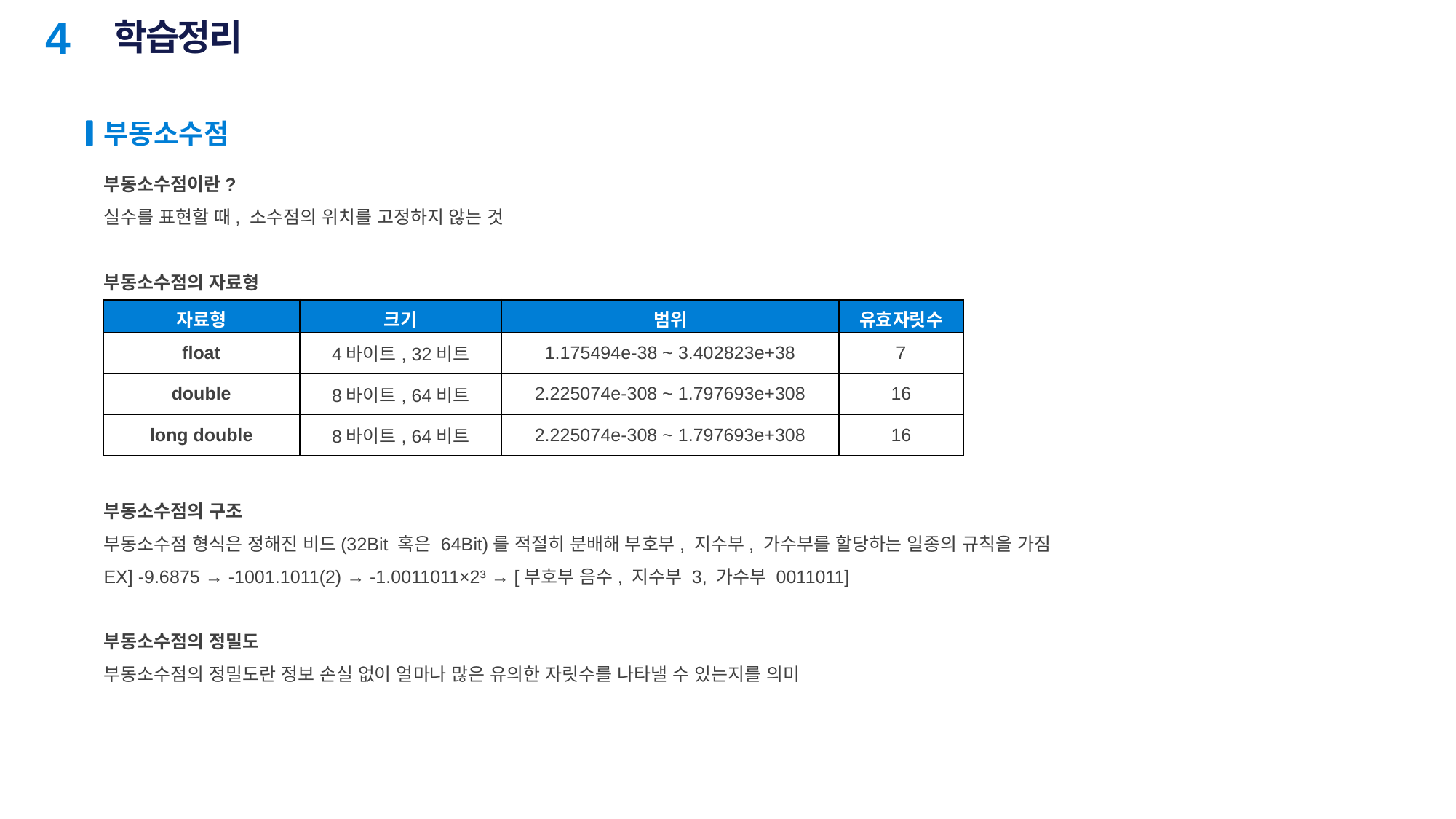

# 학습정리
4
부동소수점

부동소수점이란?
실수를 표현할 때, 소수점의 위치를 고정하지 않는 것

부동소수점의 자료형

부동소수점의 구조
부동소수점 형식은 정해진 비드(32Bit 혹은 64Bit)를 적절히 분배해 부호부, 지수부, 가수부를 할당하는 일종의 규칙을 가짐
EX] -9.6875 → -1001.1011(2) → -1.0011011×2³ → [부호부 음수, 지수부 3, 가수부 0011011]

부동소수점의 정밀도
부동소수점의 정밀도란 정보 손실 없이 얼마나 많은 유의한 자릿수를 나타낼 수 있는지를 의미
| 자료형 | 크기 | 범위 | 유효자릿수 |
| --- | --- | --- | --- |
| float | 4바이트, 32비트 | 1.175494e-38 ~ 3.402823e+38 | 7 |
| double | 8바이트, 64비트 | 2.225074e-308 ~ 1.797693e+308 | 16 |
| long double | 8바이트, 64비트 | 2.225074e-308 ~ 1.797693e+308 | 16 |
16